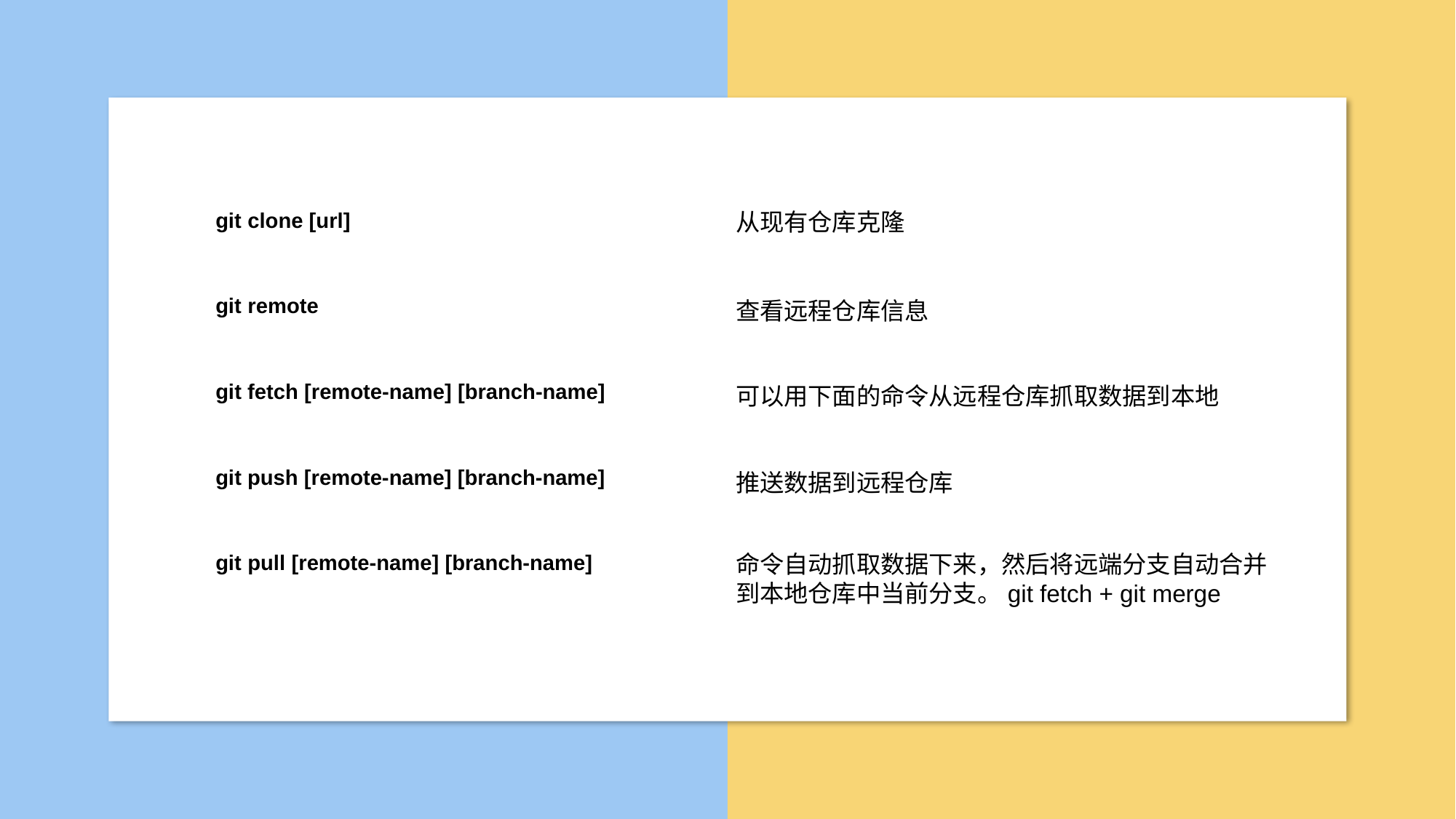

git clone [url]
从现有仓库克隆
git remote
查看远程仓库信息
git fetch [remote-name] [branch-name]
可以用下面的命令从远程仓库抓取数据到本地
git push [remote-name] [branch-name]
推送数据到远程仓库
git pull [remote-name] [branch-name]
命令自动抓取数据下来，然后将远端分支自动合并
到本地仓库中当前分支。git fetch + git merge